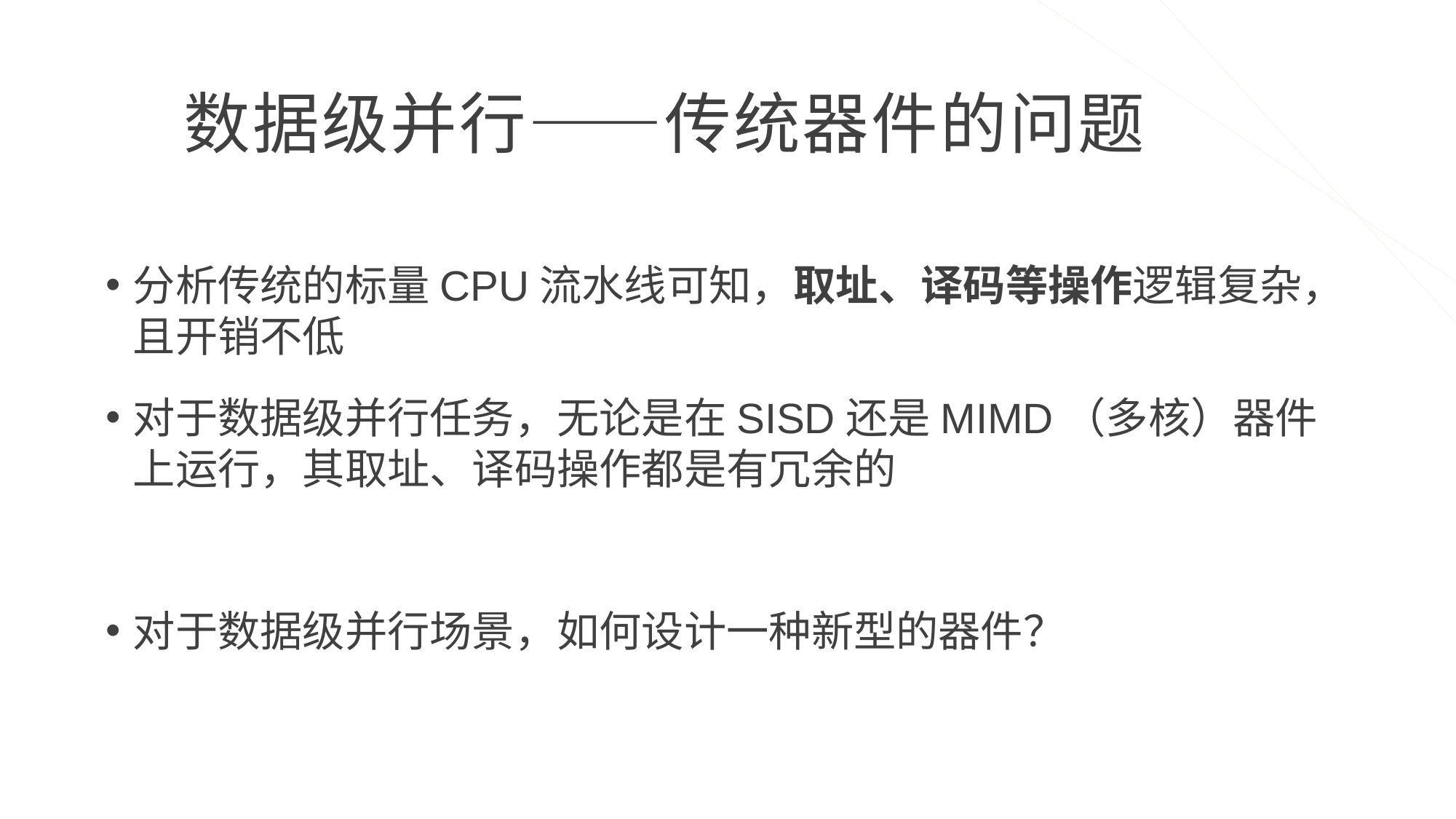

# 数据级并行——传统器件的问题
分析传统的标量CPU流水线可知，取址、译码等操作逻辑复杂，且开销不低
对于数据级并行任务，无论是在SISD还是MIMD（多核）器件上运行，其取址、译码操作都是有冗余的

对于数据级并行场景，如何设计一种新型的器件？